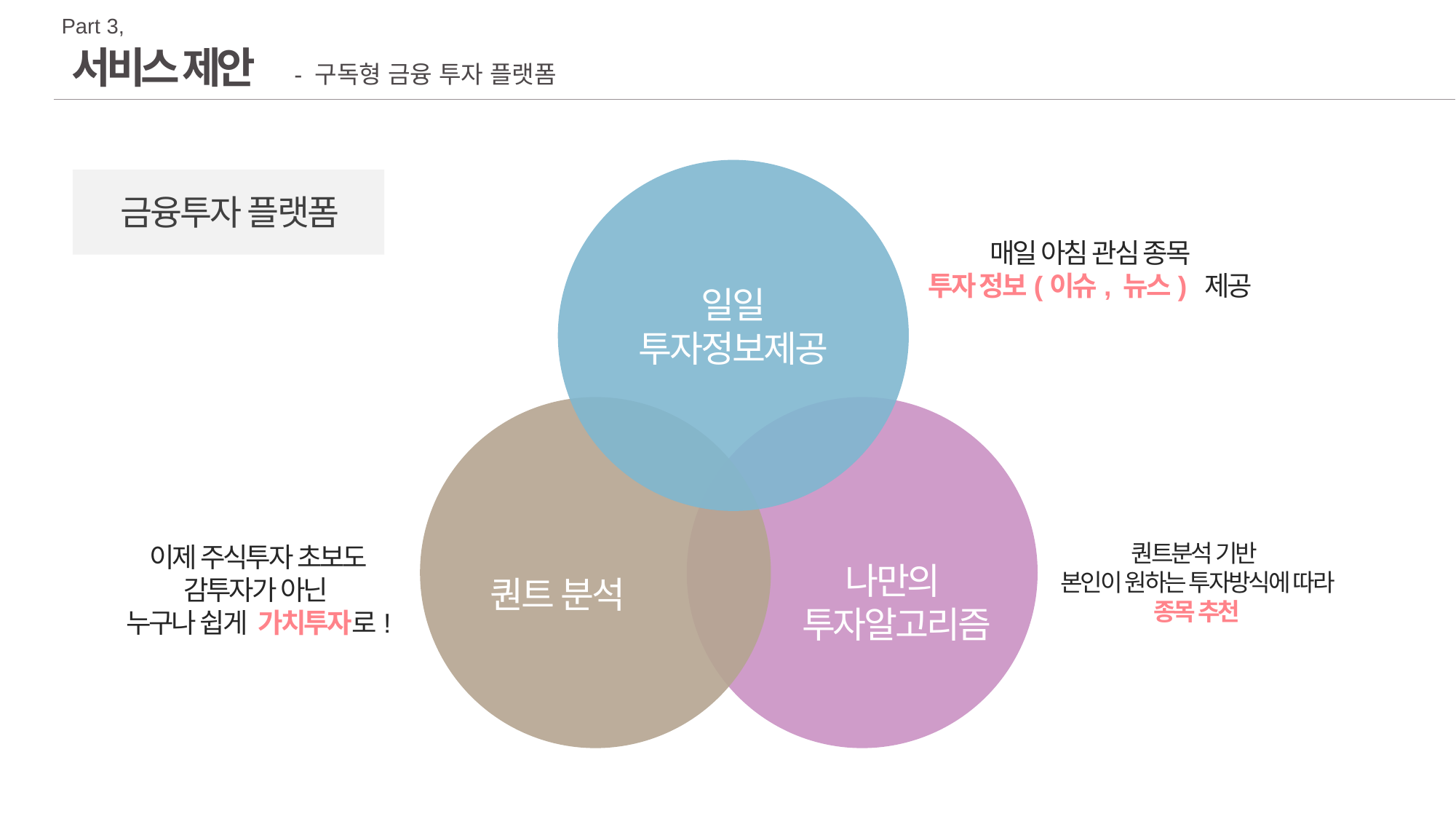

Part 3,
서비스 제안
- 구독형 금융 투자 플랫폼

금융투자 플랫폼
매일 아침 관심 종목
투자 정보(이슈, 뉴스)  제공
일일
투자정보제공

퀀트분석 기반
본인이 원하는 투자방식에 따라 종목 추천
이제 주식투자 초보도
감투자가 아닌
누구나 쉽게  가치투자로!
나만의
투자알고리즘
퀀트 분석